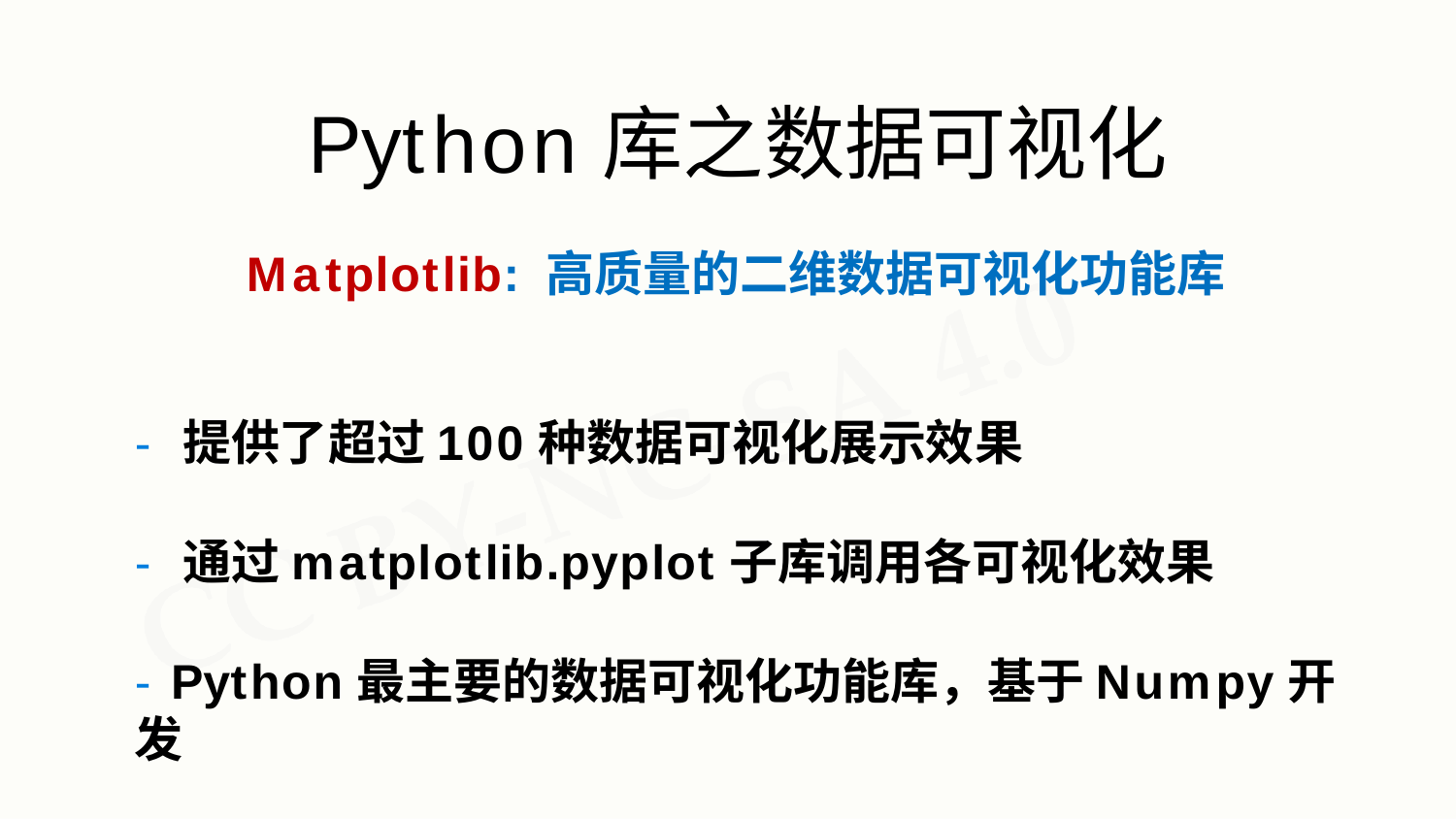

# Python库之数据可视化
Matplotlib: 高质量的二维数据可视化功能库

- 提供了超过100种数据可视化展示效果

- 通过matplotlib.pyplot子库调用各可视化效果

- Python最主要的数据可视化功能库，基于Numpy开发